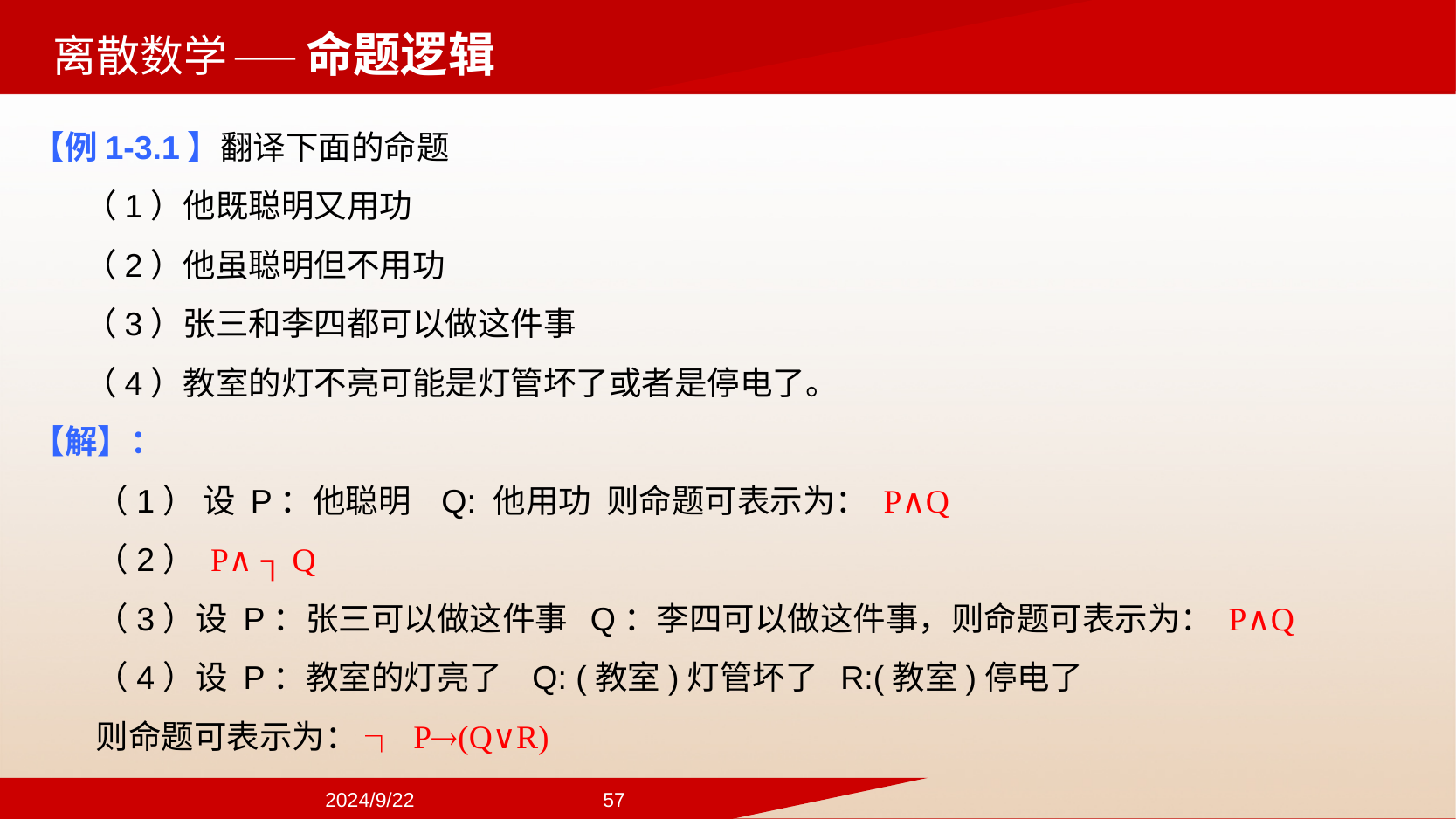

——命题逻辑
【例1-3.1】翻译下面的命题
（1）他既聪明又用功
（2）他虽聪明但不用功
（3）张三和李四都可以做这件事
（4）教室的灯不亮可能是灯管坏了或者是停电了。
【解】：
（1） 设 P：他聪明   Q: 他用功  则命题可表示为： P∧Q
（2） P∧ ┐ Q
（3）设 P：张三可以做这件事  Q：李四可以做这件事，则命题可表示为： P∧Q
（4）设 P：教室的灯亮了   Q: (教室)灯管坏了  R:(教室)停电了
则命题可表示为： ┐ P→(Q∨R)
2024/9/22
57